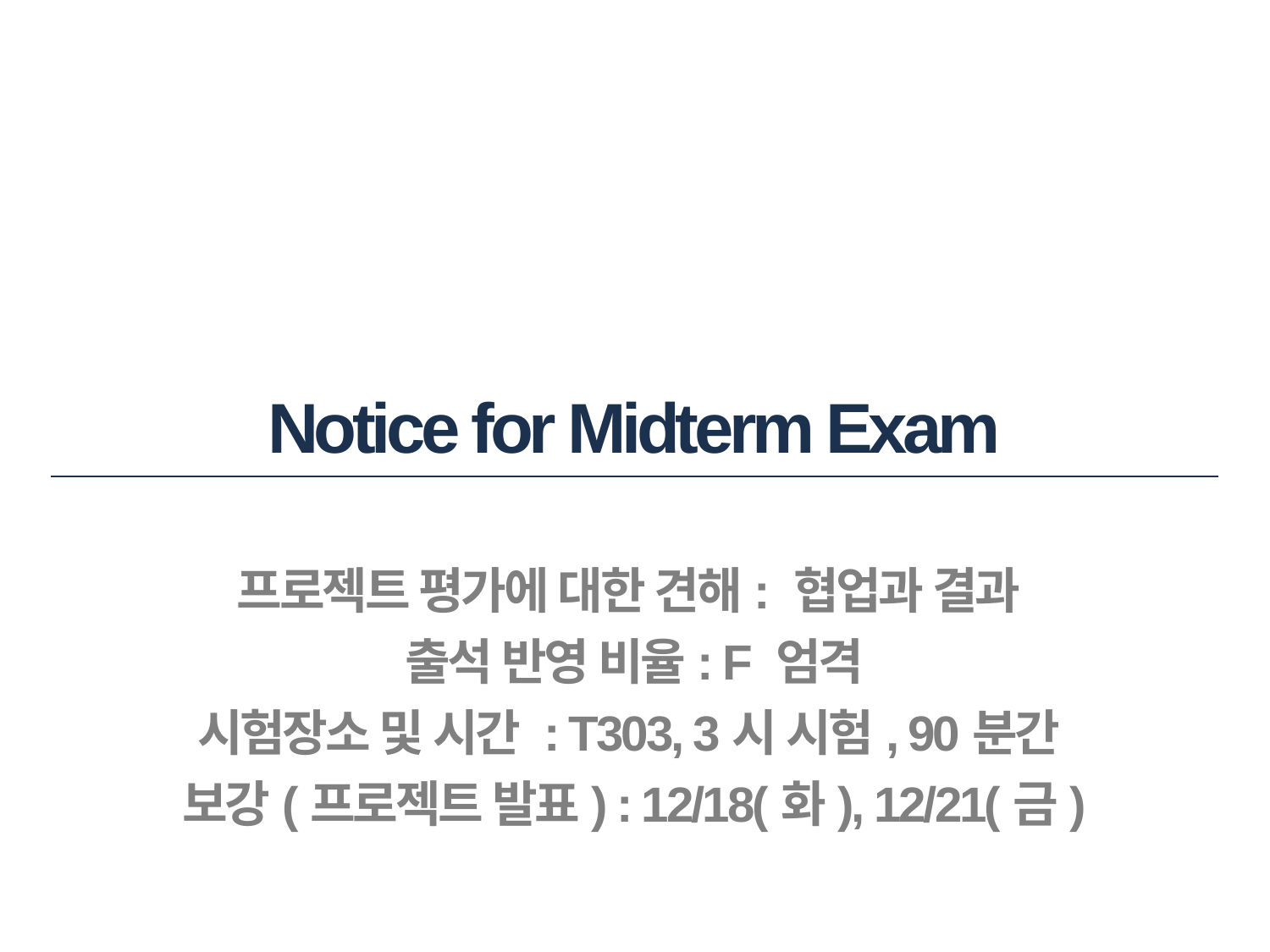

# Notice for Midterm Exam
프로젝트 평가에 대한 견해: 협업과 결과
출석 반영 비율: F 엄격
시험장소 및 시간 : T303, 3시 시험, 90분간
보강(프로젝트 발표) : 12/18(화), 12/21(금)